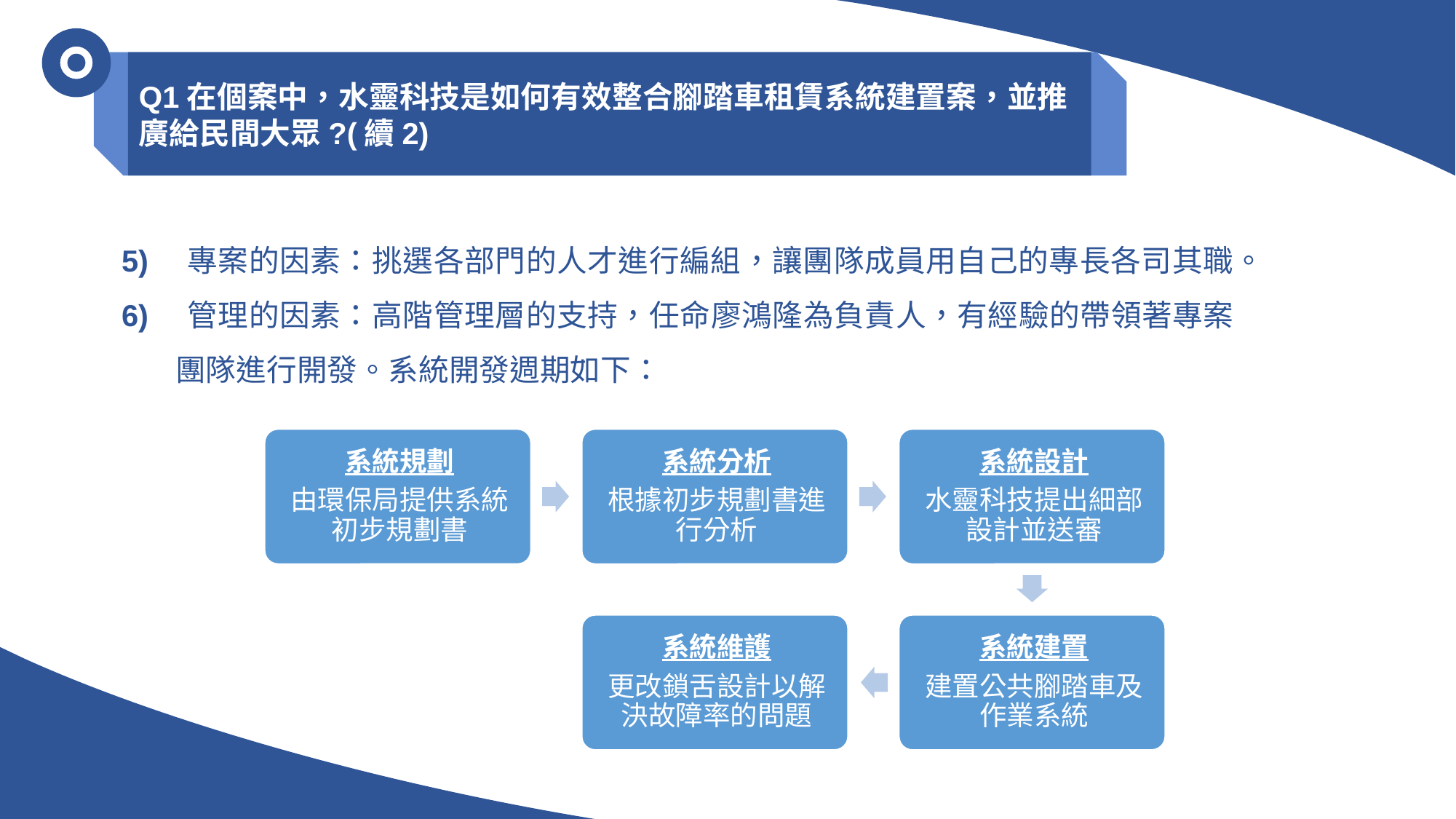

Q1在個案中，水靈科技是如何有效整合腳踏車租賃系統建置案，並推廣給民間大眾?(續2)
5)　專案的因素：挑選各部門的人才進行編組，讓團隊成員用自己的專長各司其職。
6)　管理的因素：高階管理層的支持，任命廖鴻隆為負責人，有經驗的帶領著專案團隊進行開發。系統開發週期如下：

系統規劃
由環保局提供系統初步規劃書

系統分析
根據初步規劃書進行分析

系統設計
水靈科技提出細部設計並送審

系統建置
建置公共腳踏車及作業系統

系統維護
更改鎖舌設計以解決故障率的問題